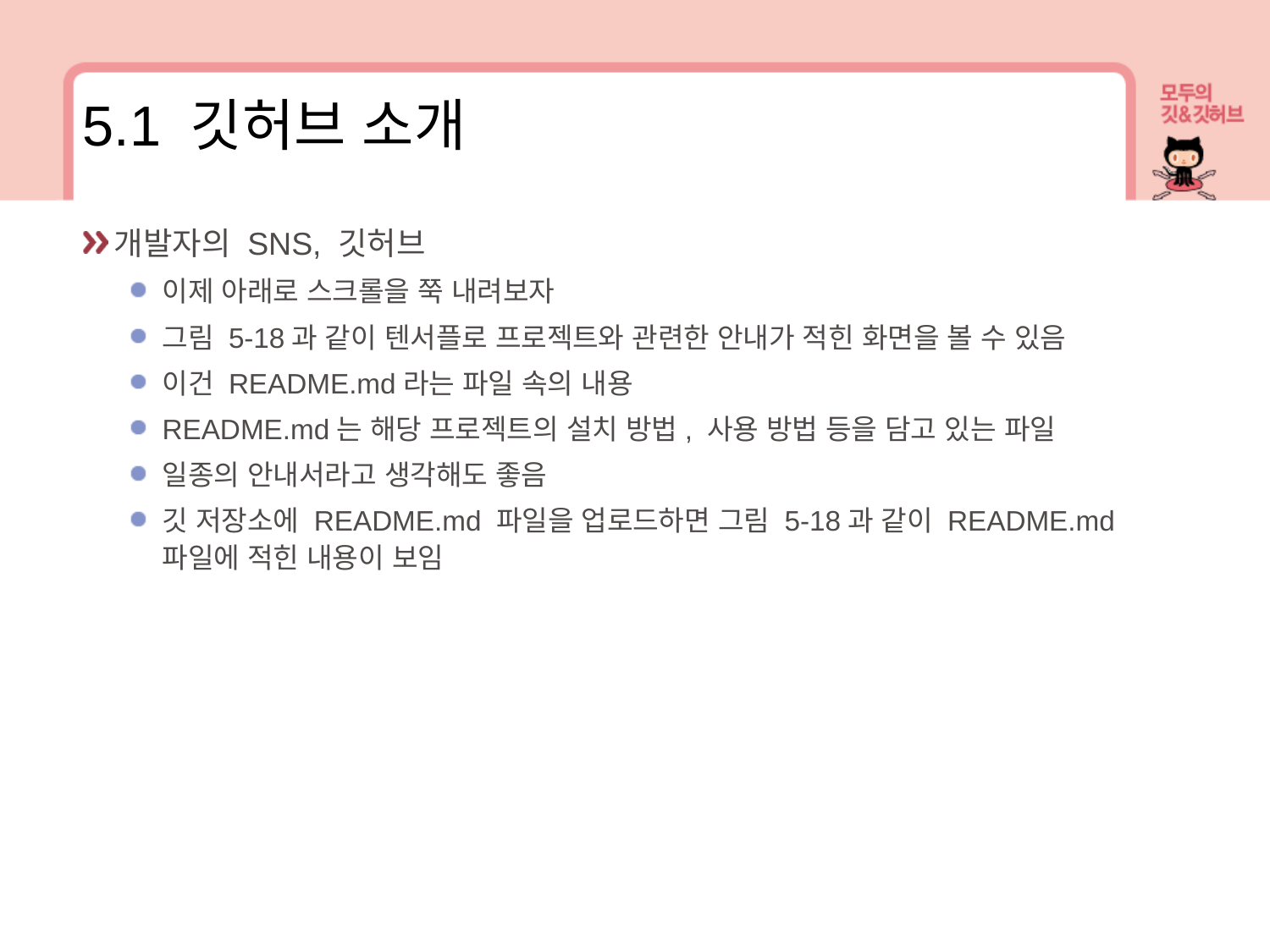

5.1 깃허브 소개
개발자의 SNS, 깃허브
이제 아래로 스크롤을 쭉 내려보자
그림 5-18과 같이 텐서플로 프로젝트와 관련한 안내가 적힌 화면을 볼 수 있음
이건 README.md라는 파일 속의 내용
README.md는 해당 프로젝트의 설치 방법, 사용 방법 등을 담고 있는 파일
일종의 안내서라고 생각해도 좋음
깃 저장소에 README.md 파일을 업로드하면 그림 5-18과 같이 README.md 파일에 적힌 내용이 보임